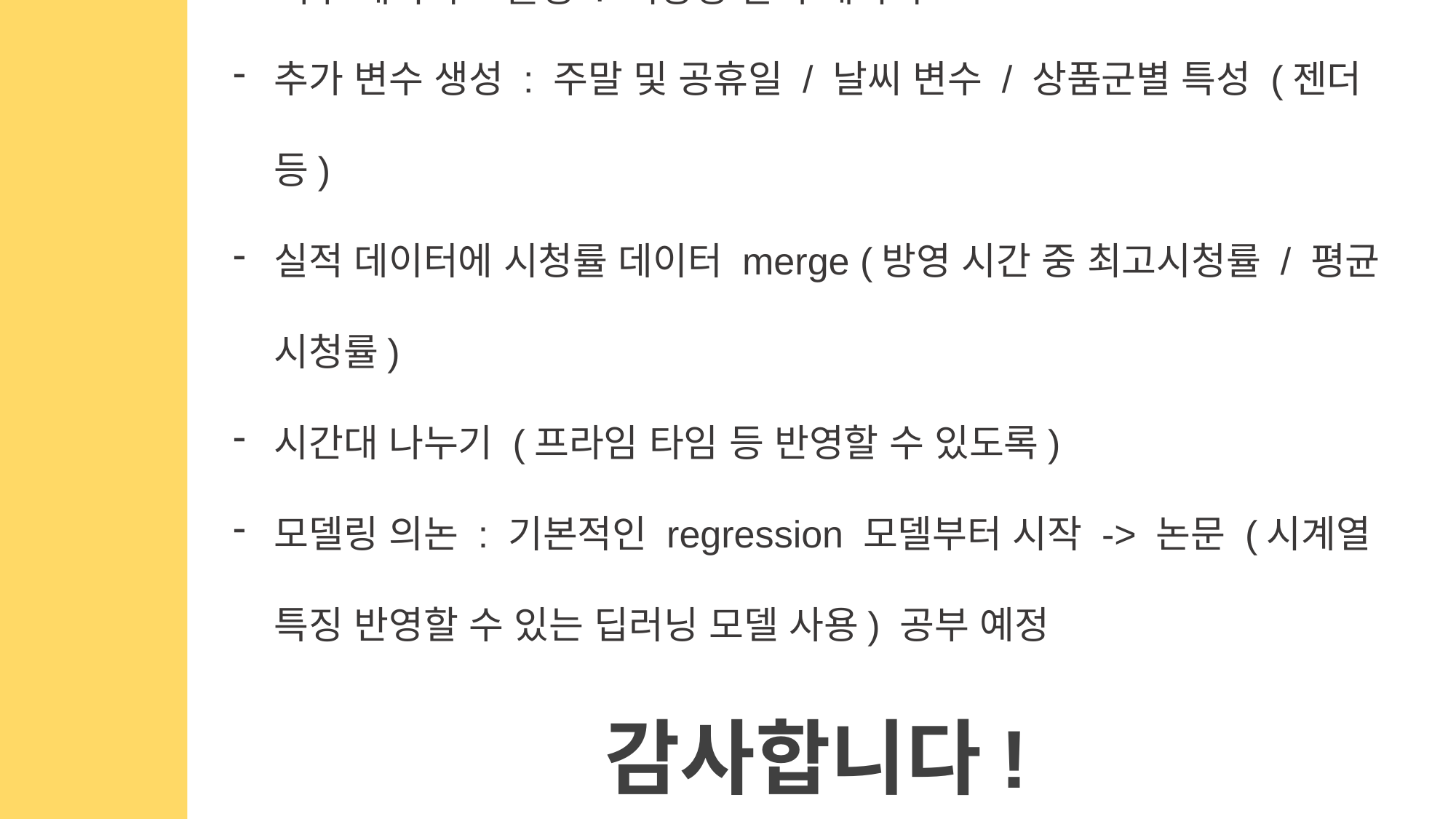

향후 계획 :)
-  외부 데이터 크롤링 : 기상청 날씨 데이터
추가 변수 생성 : 주말 및 공휴일 / 날씨 변수 / 상품군별 특성 (젠더 등)
실적 데이터에 시청률 데이터 merge (방영 시간 중 최고시청률 / 평균 시청률)
시간대 나누기 (프라임 타임 등 반영할 수 있도록)
모델링 의논 : 기본적인 regression 모델부터 시작 -> 논문 (시계열 특징 반영할 수 있는 딥러닝 모델 사용) 공부 예정
감사합니다!